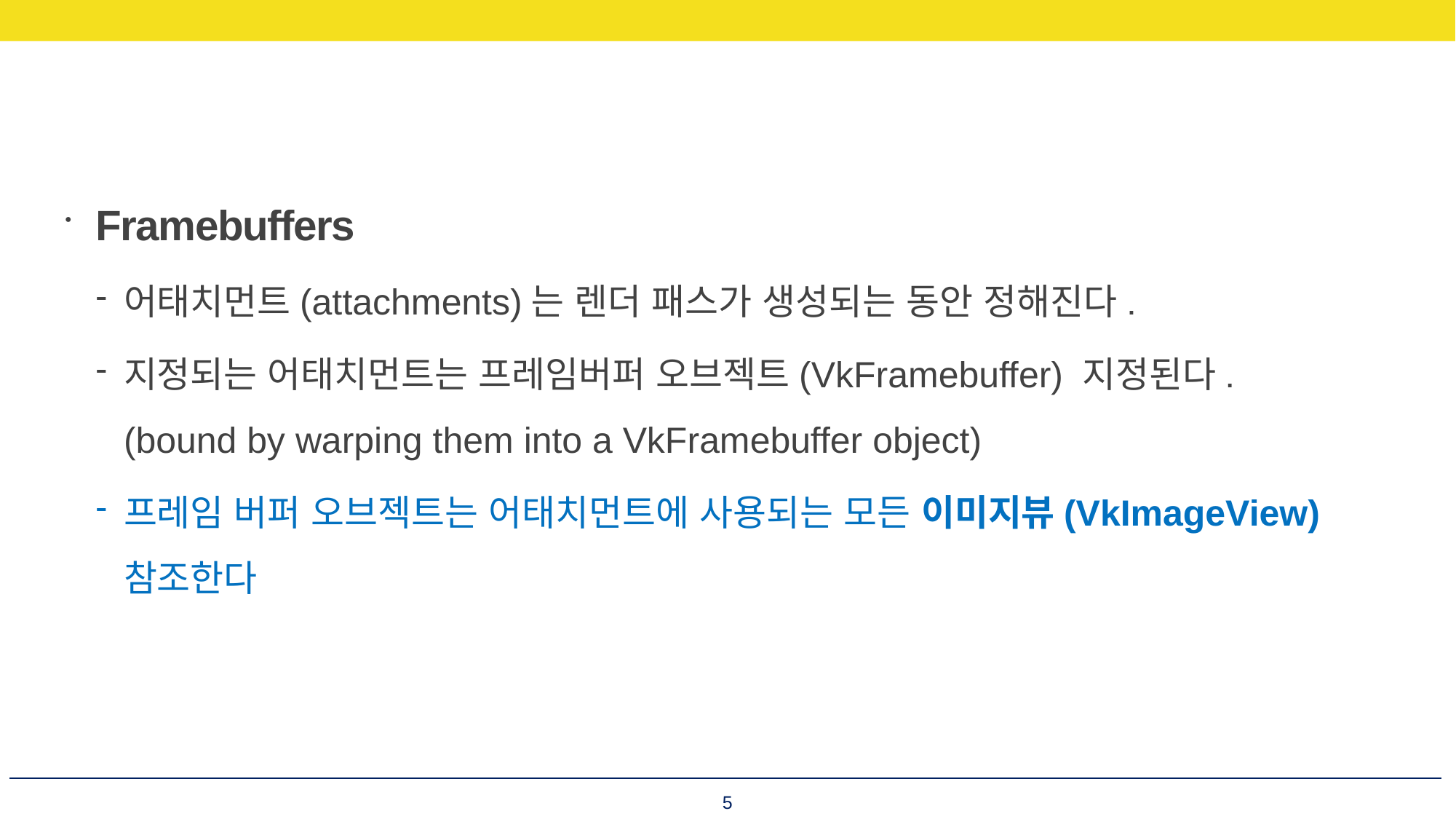

Framebuffers
어태치먼트(attachments)는 렌더 패스가 생성되는 동안 정해진다.
지정되는 어태치먼트는 프레임버퍼 오브젝트(VkFramebuffer) 지정된다.
(bound by warping them into a VkFramebuffer object)
프레임 버퍼 오브젝트는 어태치먼트에 사용되는 모든 이미지뷰(VkImageView) 참조한다
5